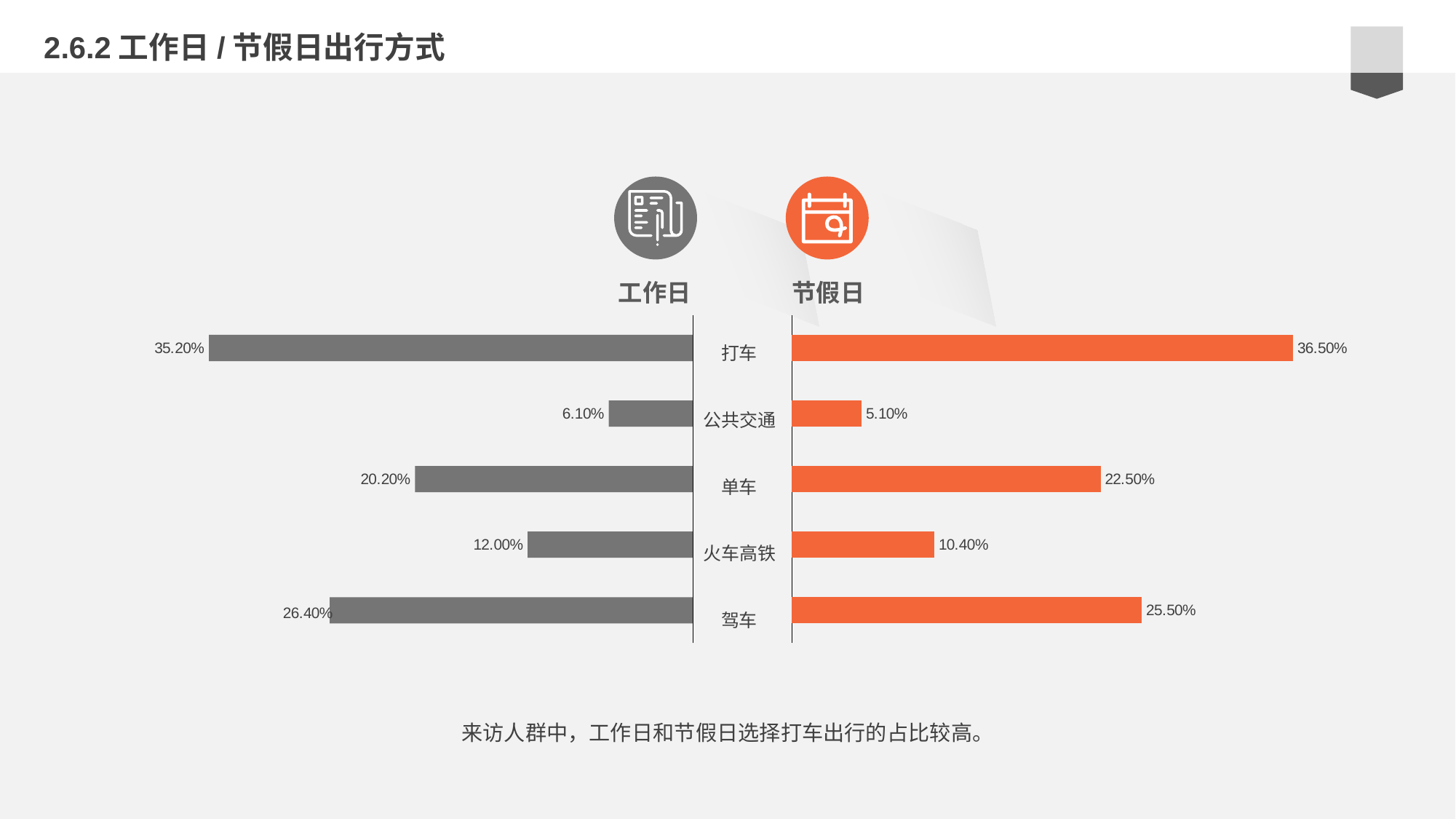

2.6.2工作日/节假日出行方式
54

e7d195523061f1c0b9c437df2358c0cda14f5041a22fabbfBE2BE37675DC7AB669ED1A17F222BC996230C869F9A73B775AB9A6F73BCC744AF1BB55A31F7D215610F6B48D481C98CFAE215B20EECA2E6E0A7FA5F51308CB52DBDDBC704BB1B1B15B9E8404F8B10E983444B66EA388C6170E35B82D1C09D0AA1358145966557C00F2090DB9C29BE49B
工作日
节假日

### Chart

| Category | Dataset 1 |
|---|---|
|  | 0.264 |
|  | 0.12 |
|  | 0.202 |
|  | 0.061 |
| Highest | 0.352 |

### Chart

| Category | Dataset 1 |
|---|---|
|  | 0.255 |
|  | 0.104 |
|  | 0.225 |
|  | 0.051 |
|  | 0.365 |
打车

公共交通

单车

火车高铁

驾车
来访人群中，工作日和节假日选择打车出行的占比较高。